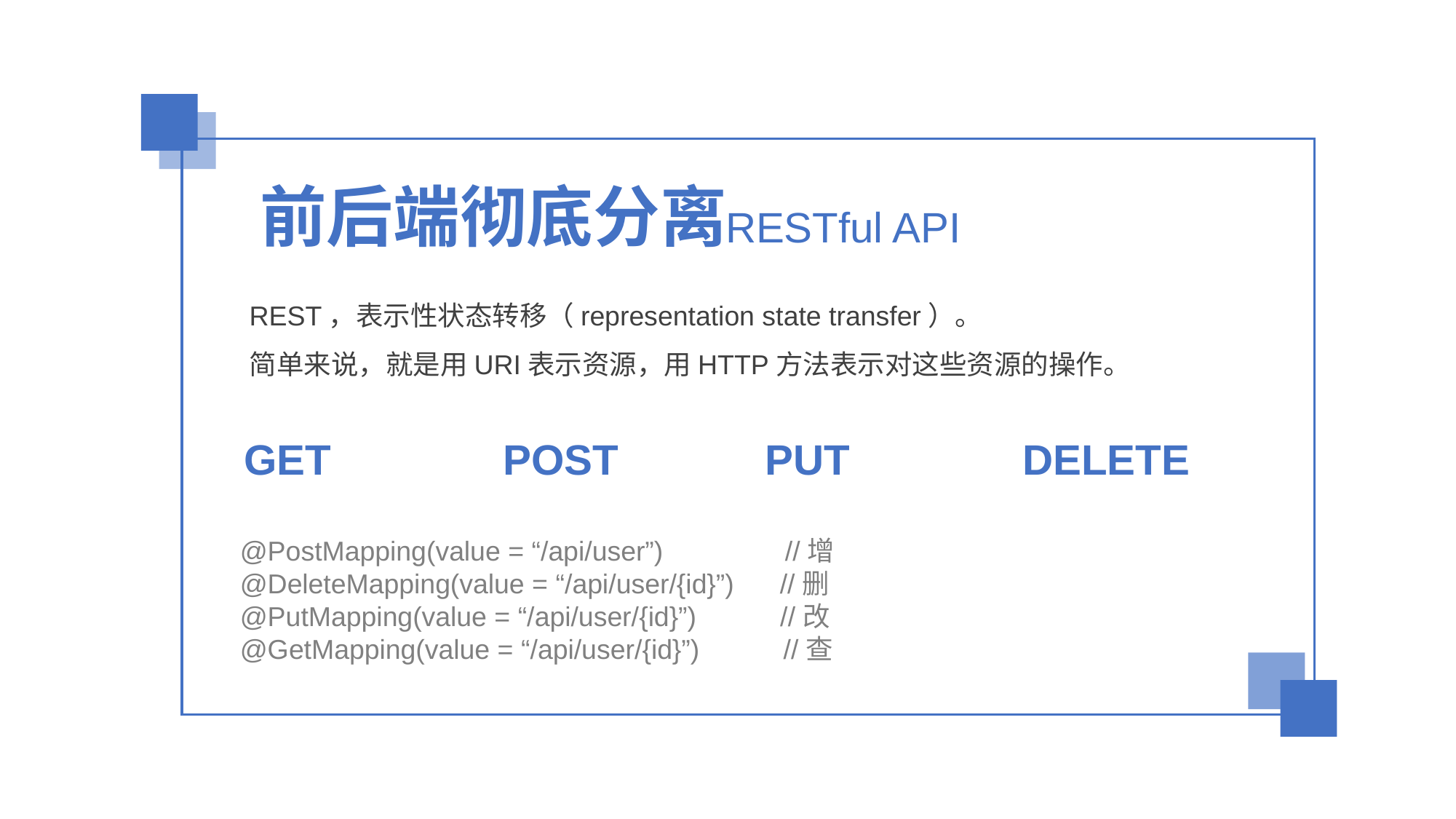

前后端彻底分离
RESTful API
REST，表示性状态转移（representation state transfer）。
简单来说，就是用URI表示资源，用HTTP方法表示对这些资源的操作。
GET
POST
PUT
DELETE

@PostMapping(value = “/api/user”)                //增
@DeleteMapping(value = “/api/user/{id}”)      //删
@PutMapping(value = “/api/user/{id}”)           //改
@GetMapping(value = “/api/user/{id}”)           //查